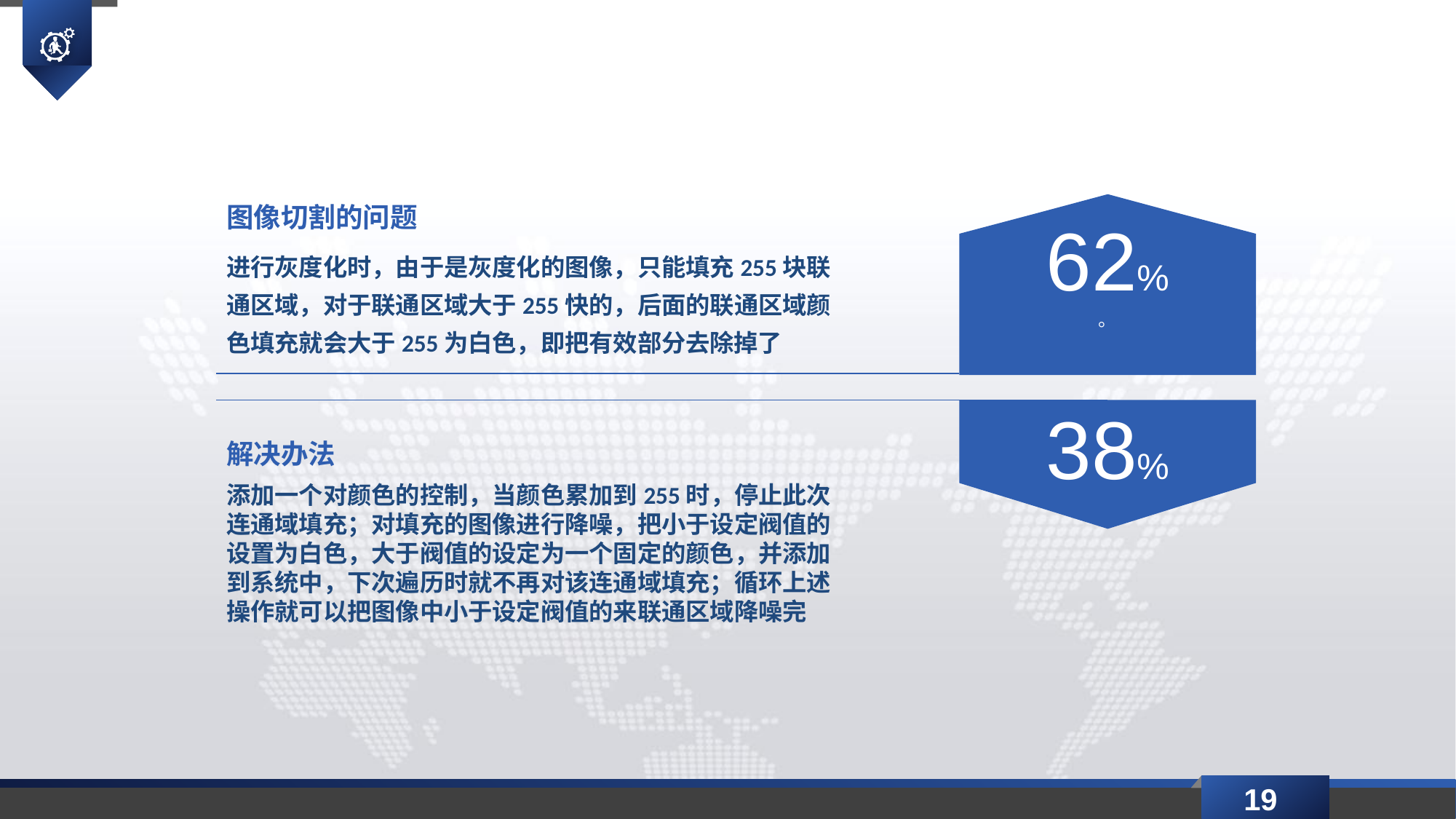

62%
。
图像切割的问题
进行灰度化时，由于是灰度化的图像，只能填充255块联通区域，对于联通区域大于255快的，后面的联通区域颜色填充就会大于255为白色，即把有效部分去除掉了
38%

解决办法
添加一个对颜色的控制，当颜色累加到255时，停止此次连通域填充；对填充的图像进行降噪，把小于设定阀值的设置为白色，大于阀值的设定为一个固定的颜色，并添加到系统中，下次遍历时就不再对该连通域填充；循环上述操作就可以把图像中小于设定阀值的来联通区域降噪完

19

延时符